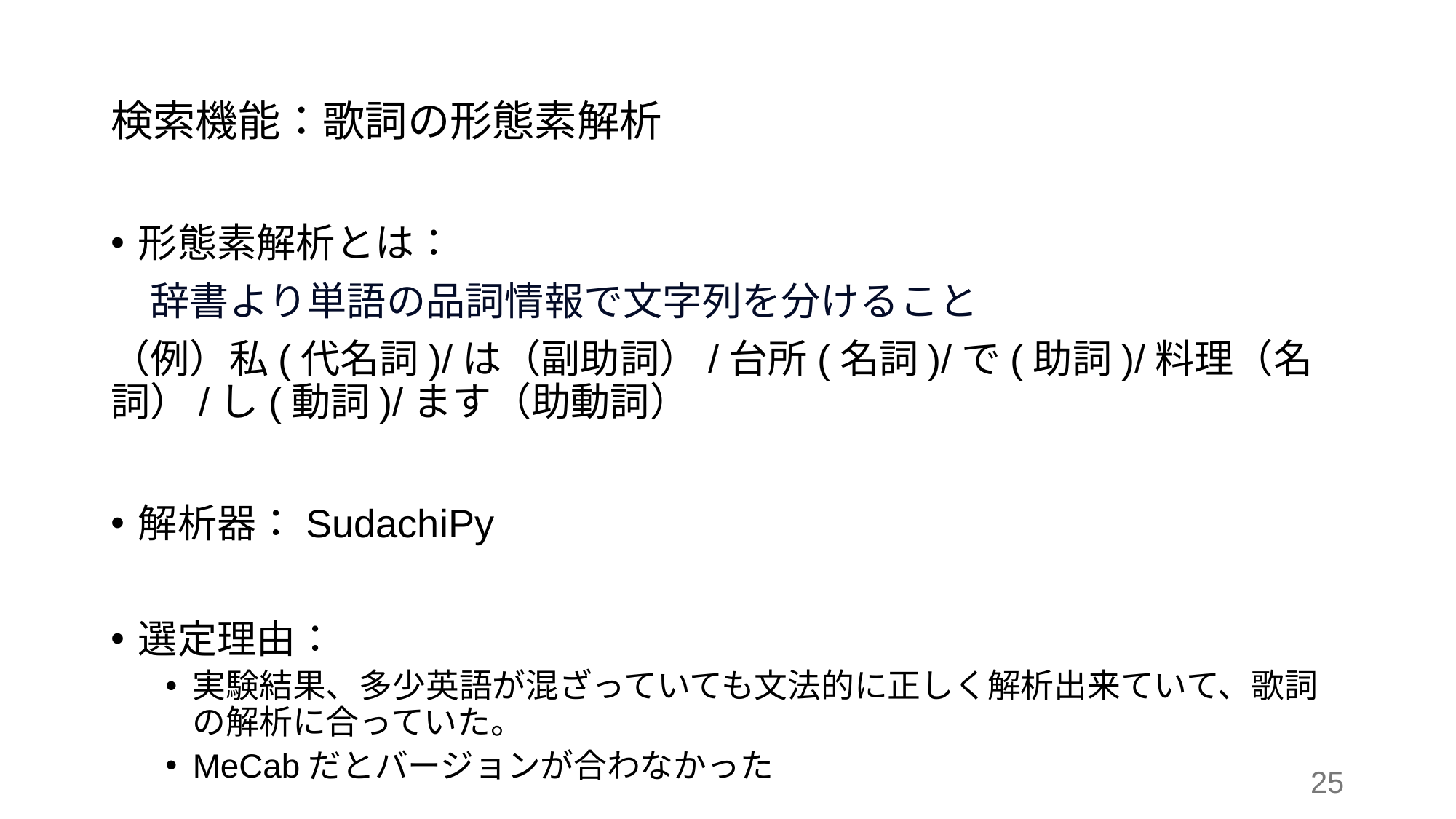

# 検索機能：歌詞の形態素解析
形態素解析とは：
　辞書より単語の品詞情報で文字列を分けること
（例）私(代名詞)/は（副助詞）/台所(名詞)/で(助詞)/料理（名詞）/し(動詞)/ます（助動詞）

解析器：SudachiPy

選定理由：
実験結果、多少英語が混ざっていても文法的に正しく解析出来ていて、歌詞の解析に合っていた。
MeCabだとバージョンが合わなかった
25